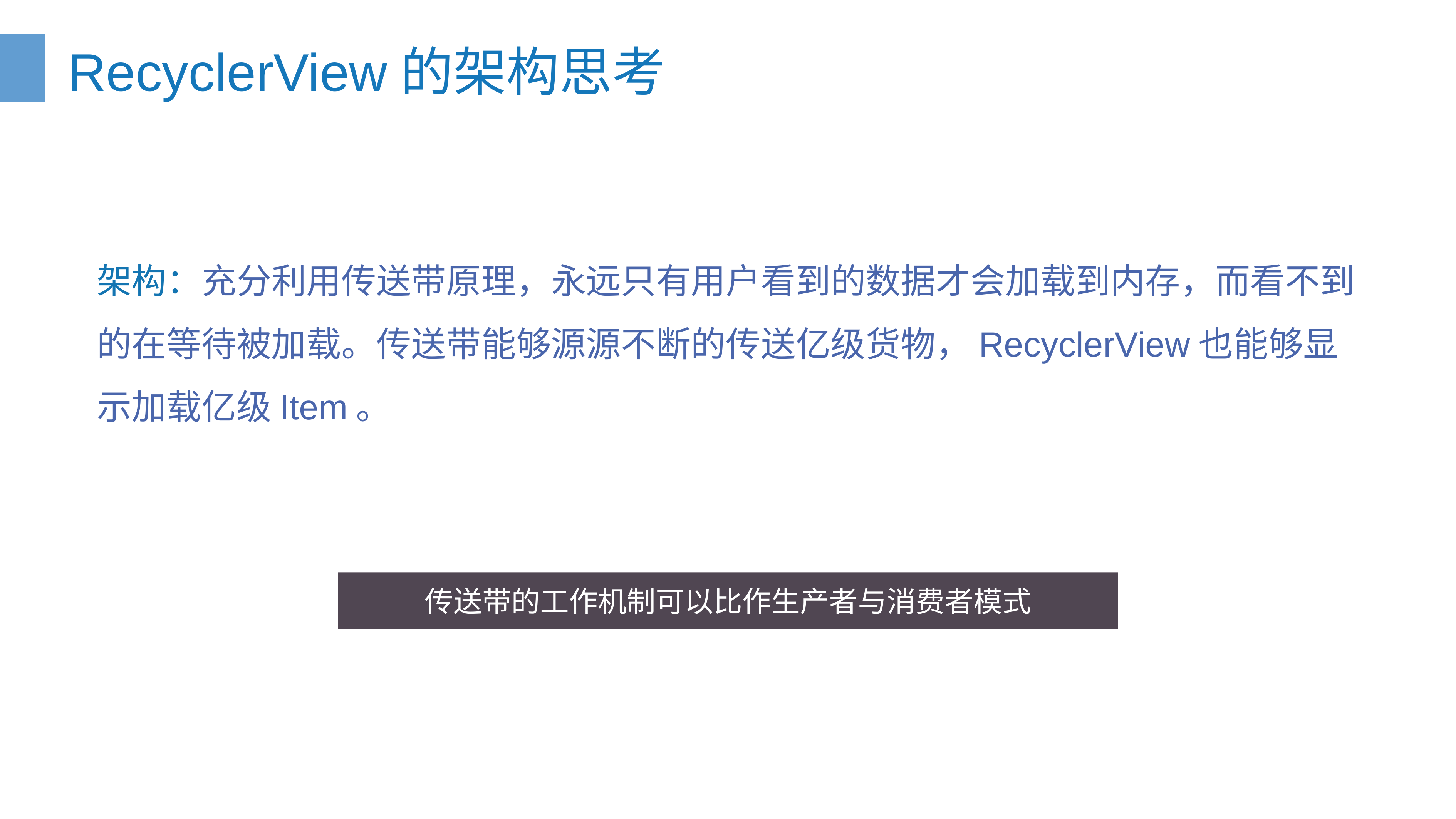

RecyclerView的架构思考
架构：充分利用传送带原理，永远只有用户看到的数据才会加载到内存，而看不到的在等待被加载。传送带能够源源不断的传送亿级货物，RecyclerView也能够显示加载亿级Item。
传送带的工作机制可以比作生产者与消费者模式